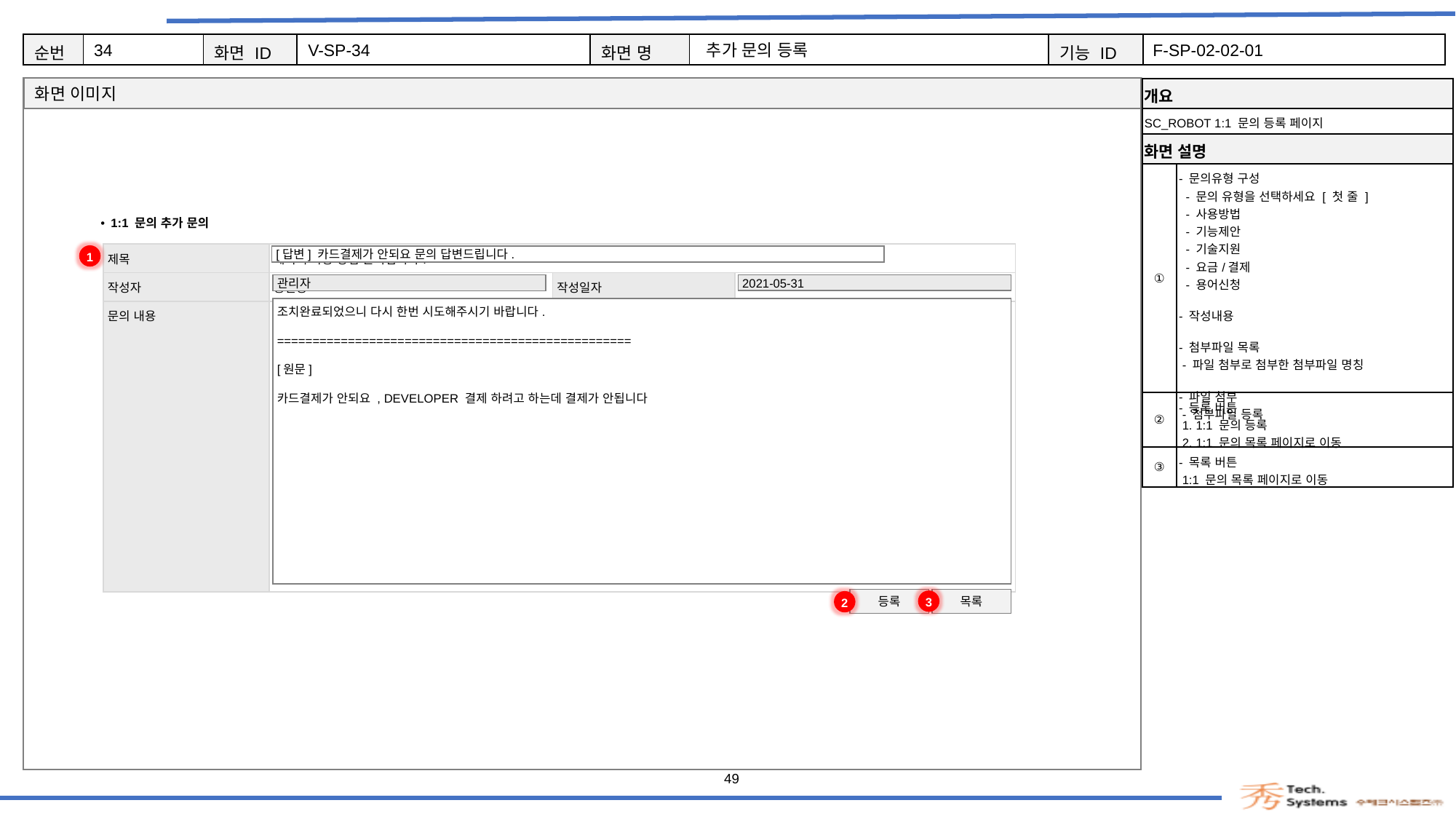

34
V-SP-34
추가 문의 등록
F-SP-02-02-01
| 개요 |  |
| --- | --- |
| SC\_ROBOT 1:1 문의 등록 페이지 |  |
| 화면 설명 | Description |
| ① | - 문의유형 구성 - 문의 유형을 선택하세요 [ 첫 줄 ] - 사용방법 - 기능제안 - 기술지원 - 요금/결제 - 용어신청 - 작성내용 - 첨부파일 목록 - 파일 첨부로 첨부한 첨부파일 명칭 - 파일 첨부 - 첨부파일 등록 |
| ② | - 등록 버튼 1. 1:1 문의 등록 2. 1:1 문의 목록 페이지로 이동 |
| ③ | - 목록 버튼 1:1 문의 목록 페이지로 이동 |
1:1 문의 추가 문의
| 제목 | 에디터 사용 방법 문의입니다. |  |  |
| --- | --- | --- | --- |
| 작성자 | 홍길동 | 작성일자 | 2021-05-31 |
| 문의 내용 | 에디터는 어떻게 들어갈 수 있을까요? |  |  |
1

[답변] 카드결제가 안되요 문의 답변드립니다.
2021-05-31
관리자
조치완료되었으니 다시 한번 시도해주시기 바랍니다.

==================================================

[원문]

카드결제가 안되요 , DEVELOPER 결제 하려고 하는데 결제가 안됩니다

등록
3

목록
2